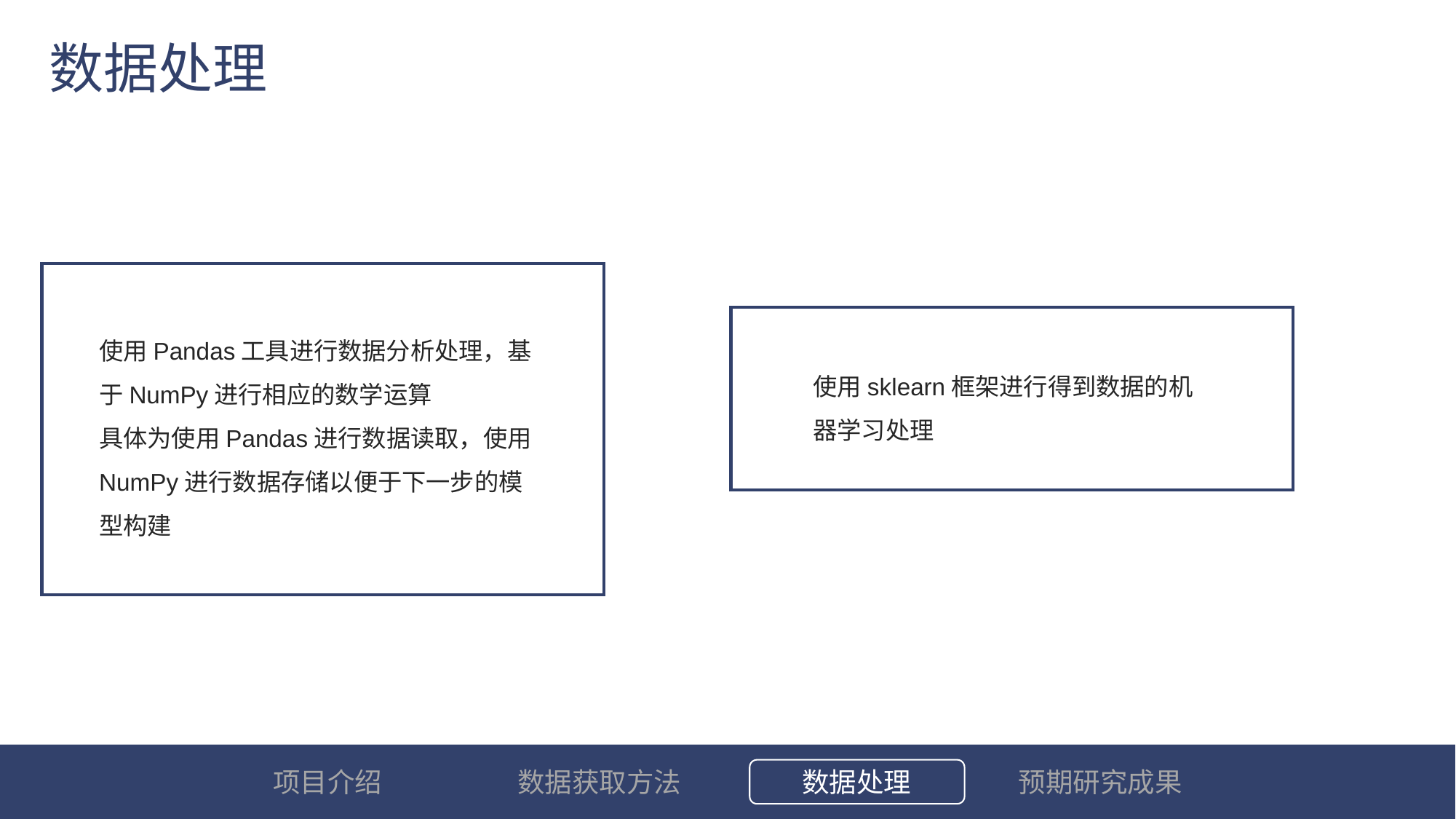

数据处理

使用Pandas工具进行数据分析处理，基于NumPy进行相应的数学运算
具体为使用Pandas进行数据读取，使用NumPy进行数据存储以便于下一步的模型构建
使用sklearn框架进行得到数据的机器学习处理

选题背景和意义
项目介绍
国内外研究情况
数据获取方法

论文研究方案

数据处理
预期研究成果
预期研究成果
研究进度安排